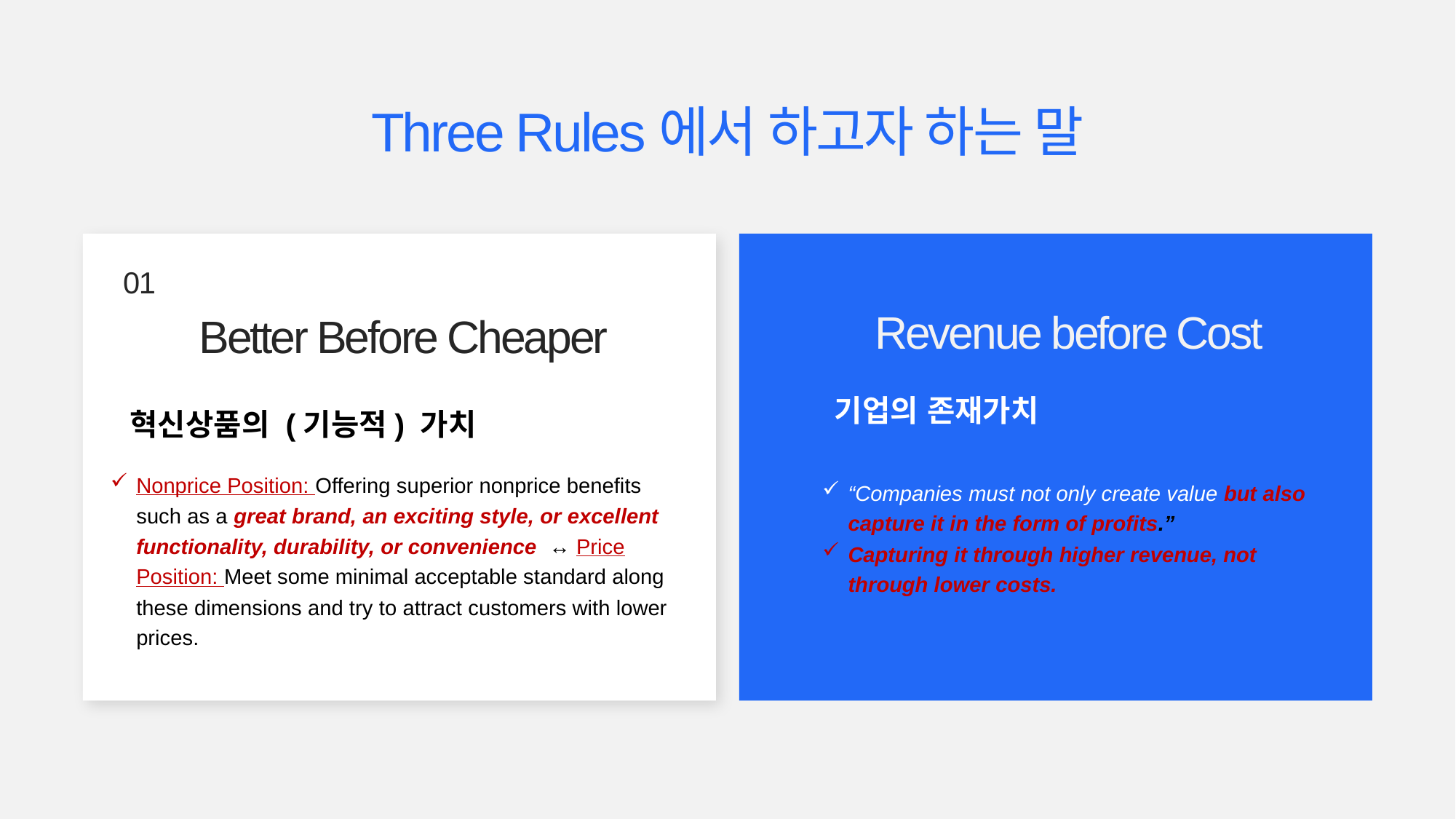

Three Rules에서 하고자 하는 말

02
01
Revenue before Cost
Better Before Cheaper
기업의 존재가치
혁신상품의 (기능적) 가치
Nonprice Position: Offering superior nonprice benefits such as a great brand, an exciting style, or excellent functionality, durability, or convenience  ↔ Price Position: Meet some minimal acceptable standard along these dimensions and try to attract customers with lower prices.
“Companies must not only create value but also capture it in the form of profits.”
Capturing it through higher revenue, not through lower costs.